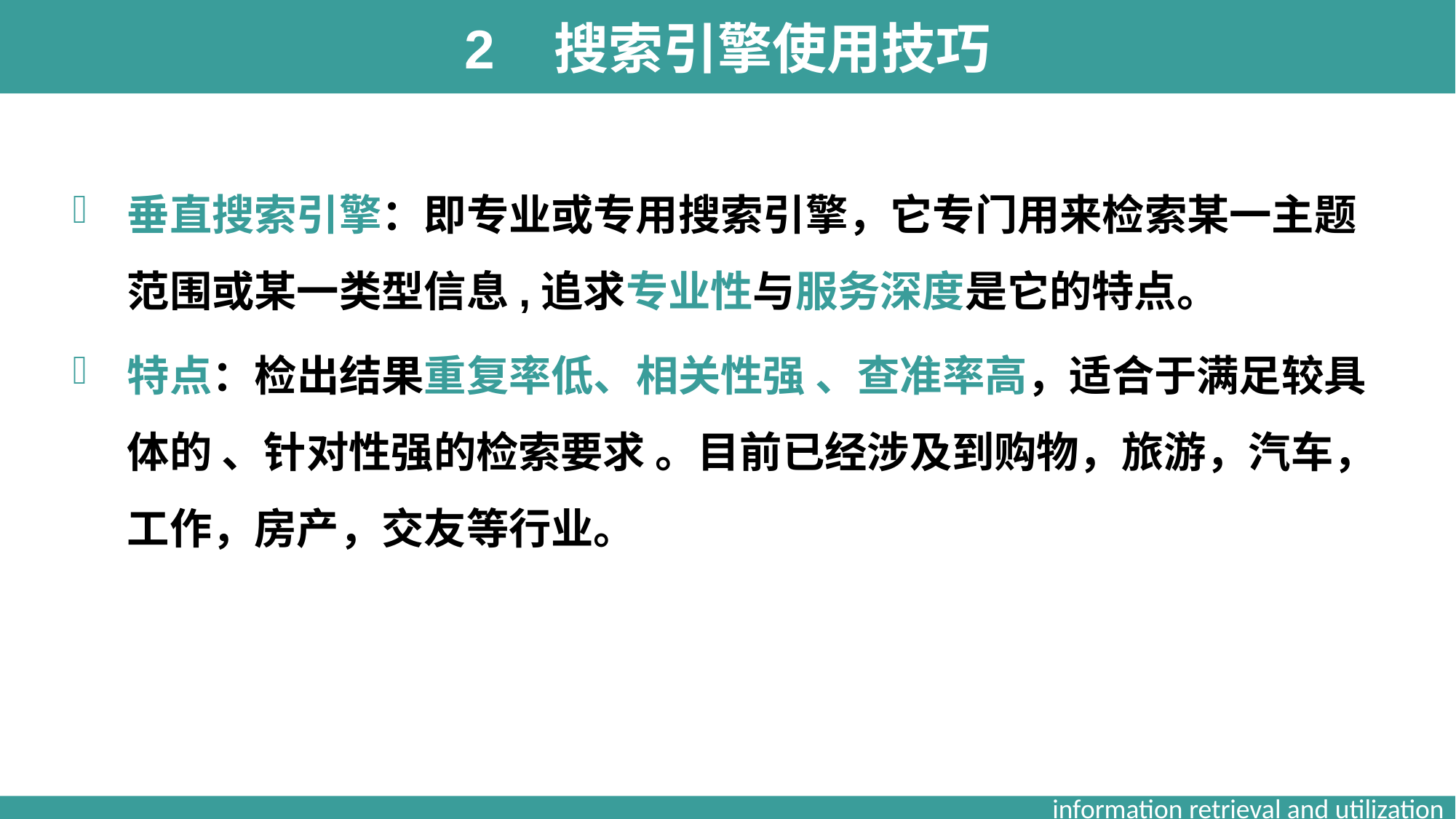

2   搜索引擎使用技巧
垂直搜索引擎：即专业或专用搜索引擎，它专门用来检索某一主题范围或某一类型信息,追求专业性与服务深度是它的特点。
特点：检出结果重复率低、相关性强 、查准率高，适合于满足较具体的 、针对性强的检索要求 。目前已经涉及到购物，旅游，汽车，工作，房产，交友等行业。
information retrieval and utilization